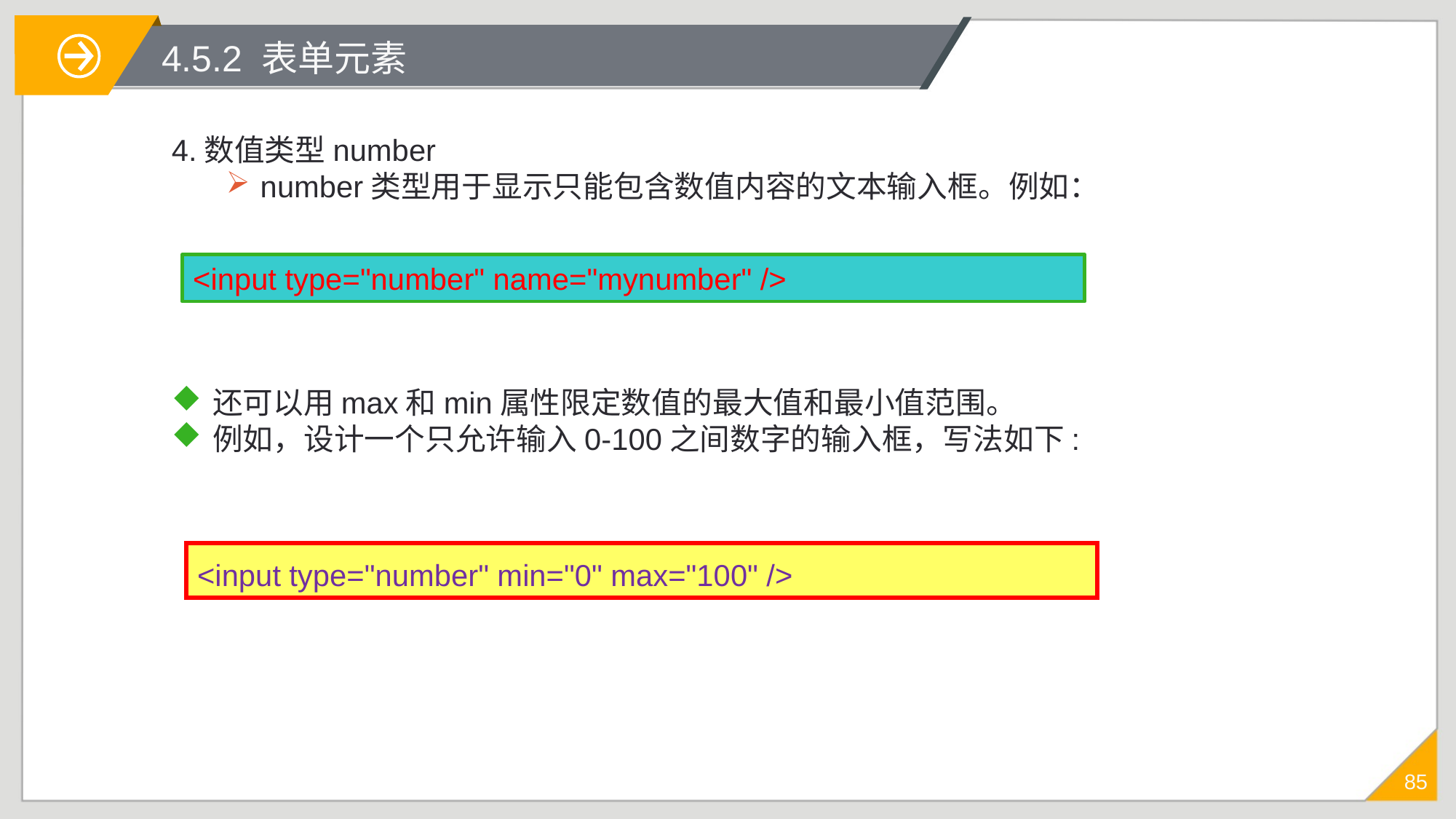

# 4.5.2 表单元素
4.数值类型number
number类型用于显示只能包含数值内容的文本输入框。例如：

<input type="number" name="mynumber" />
还可以用max和min属性限定数值的最大值和最小值范围。
例如，设计一个只允许输入0-100之间数字的输入框，写法如下:
<input type="number" min="0" max="100" />